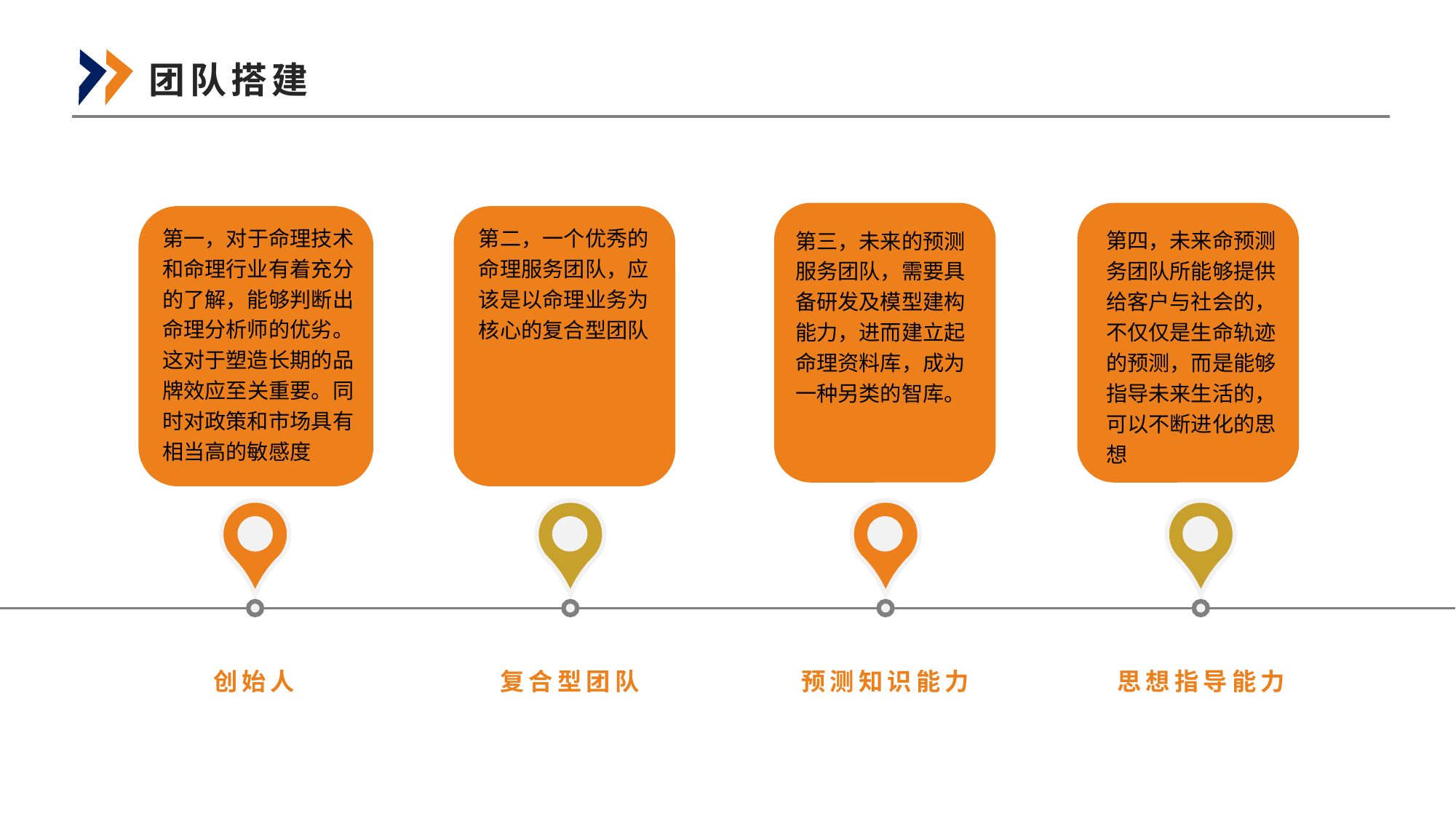

团队搭建

第一，对于命理技术和命理行业有着充分的了解，能够判断出命理分析师的优劣。这对于塑造长期的品牌效应至关重要。同时对政策和市场具有相当高的敏感度

第二，一个优秀的命理服务团队，应该是以命理业务为核心的复合型团队
第三，未来的预测服务团队，需要具备研发及模型建构能力，进而建立起命理资料库，成为一种另类的智库。
第四，未来命预测务团队所能够提供给客户与社会的，不仅仅是生命轨迹的预测，而是能够指导未来生活的，可以不断进化的思想

创始人
复合型团队
预测知识能力
思想指导能力